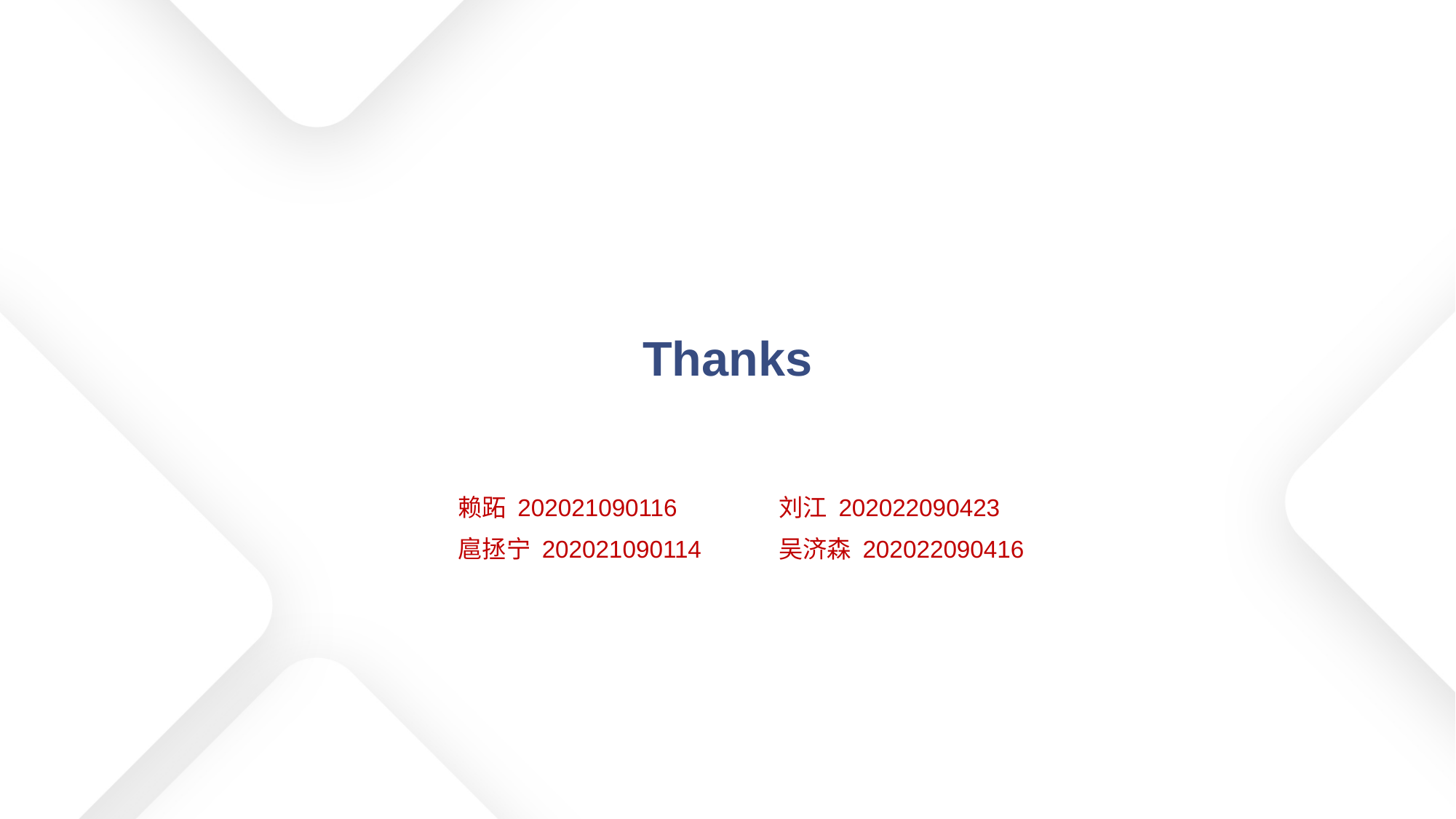

# Thanks
赖跖 202021090116
扈拯宁 202021090114
刘江 202022090423
吴济森 202022090416